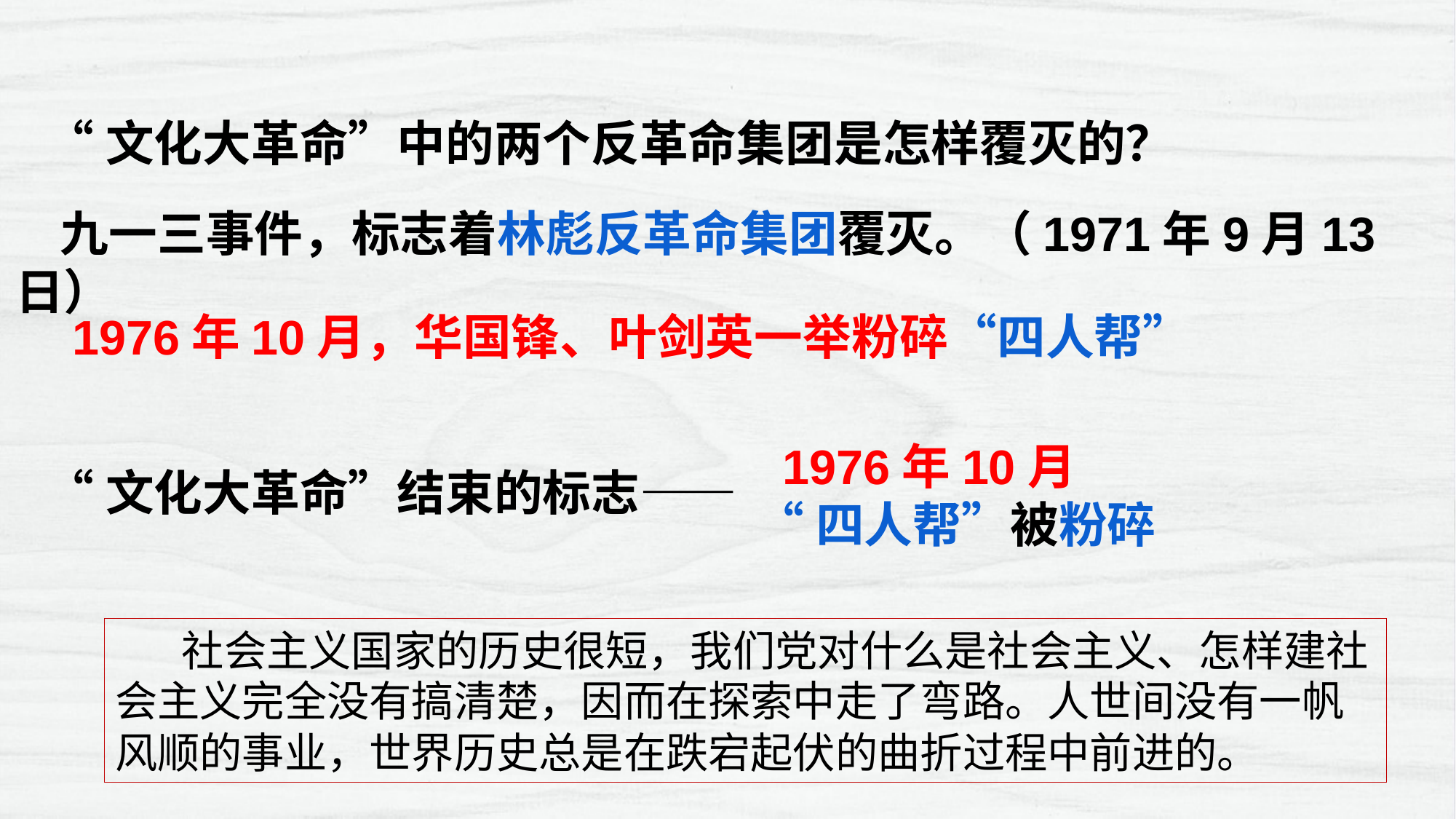

“文化大革命”中的两个反革命集团是怎样覆灭的？

“文化大革命”结束的标志——
   九一三事件，标志着林彪反革命集团覆灭。（1971年9月13日）
  1976年10月，华国锋、叶剑英一举粉碎“四人帮”
  1976年10月
“四人帮”被粉碎
      社会主义国家的历史很短，我们党对什么是社会主义、怎样建社会主义完全没有搞清楚，因而在探索中走了弯路。人世间没有一帆风顺的事业，世界历史总是在跌宕起伏的曲折过程中前进的。